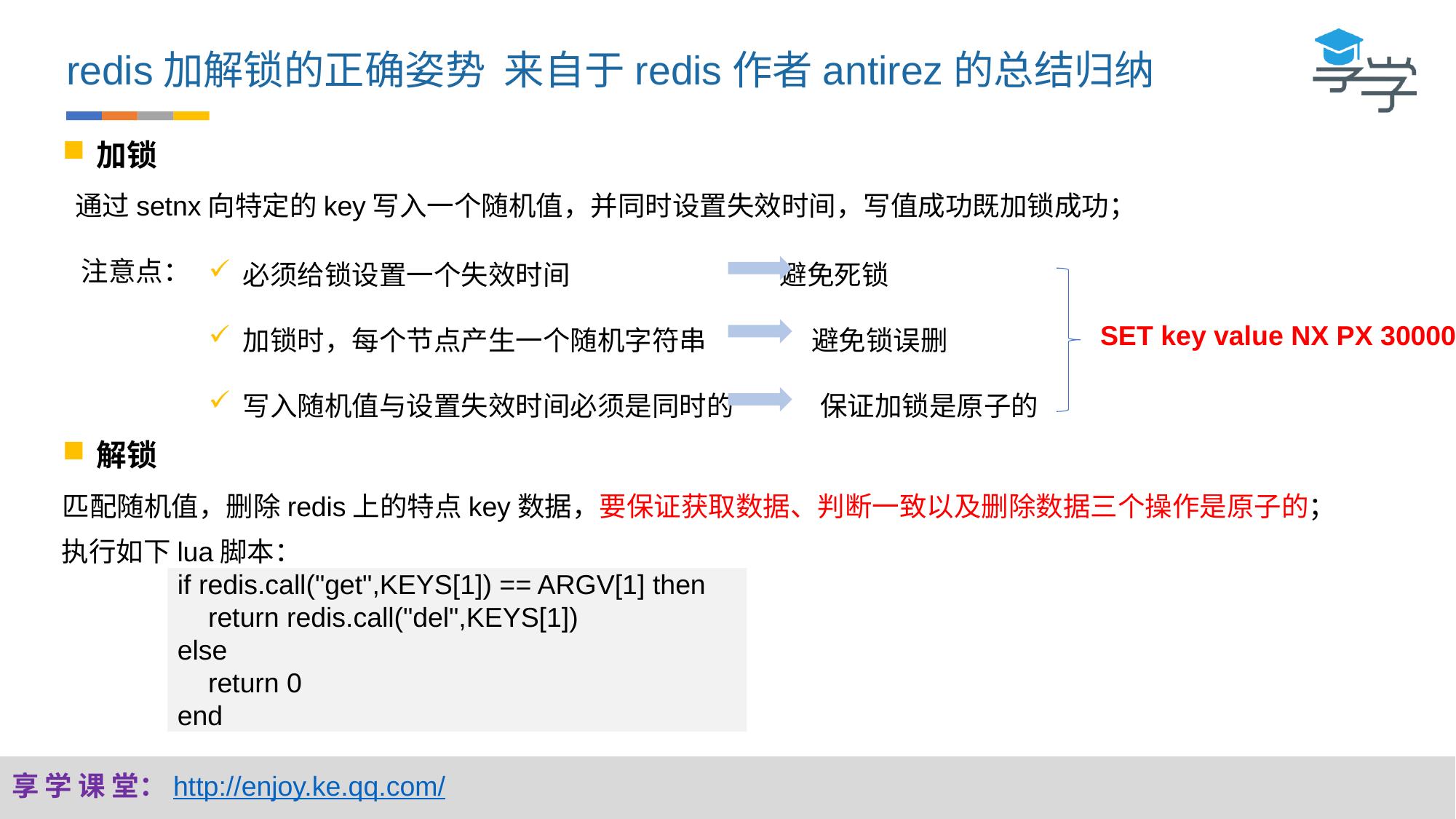

redis加解锁的正确姿势  来自于redis作者antirez的总结归纳
加锁
 通过setnx向特定的key写入一个随机值，并同时设置失效时间，写值成功既加锁成功；
  注意点：

解锁
匹配随机值，删除redis上的特点key数据，要保证获取数据、判断一致以及删除数据三个操作是原子的；

必须给锁设置一个失效时间                                  避免死锁
加锁时，每个节点产生一个随机字符串                 避免锁误删
写入随机值与设置失效时间必须是同时的              保证加锁是原子的

SET key value NX PX 30000

执行如下lua脚本：
if redis.call("get",KEYS[1]) == ARGV[1] then
    return redis.call("del",KEYS[1])
else
    return 0
end